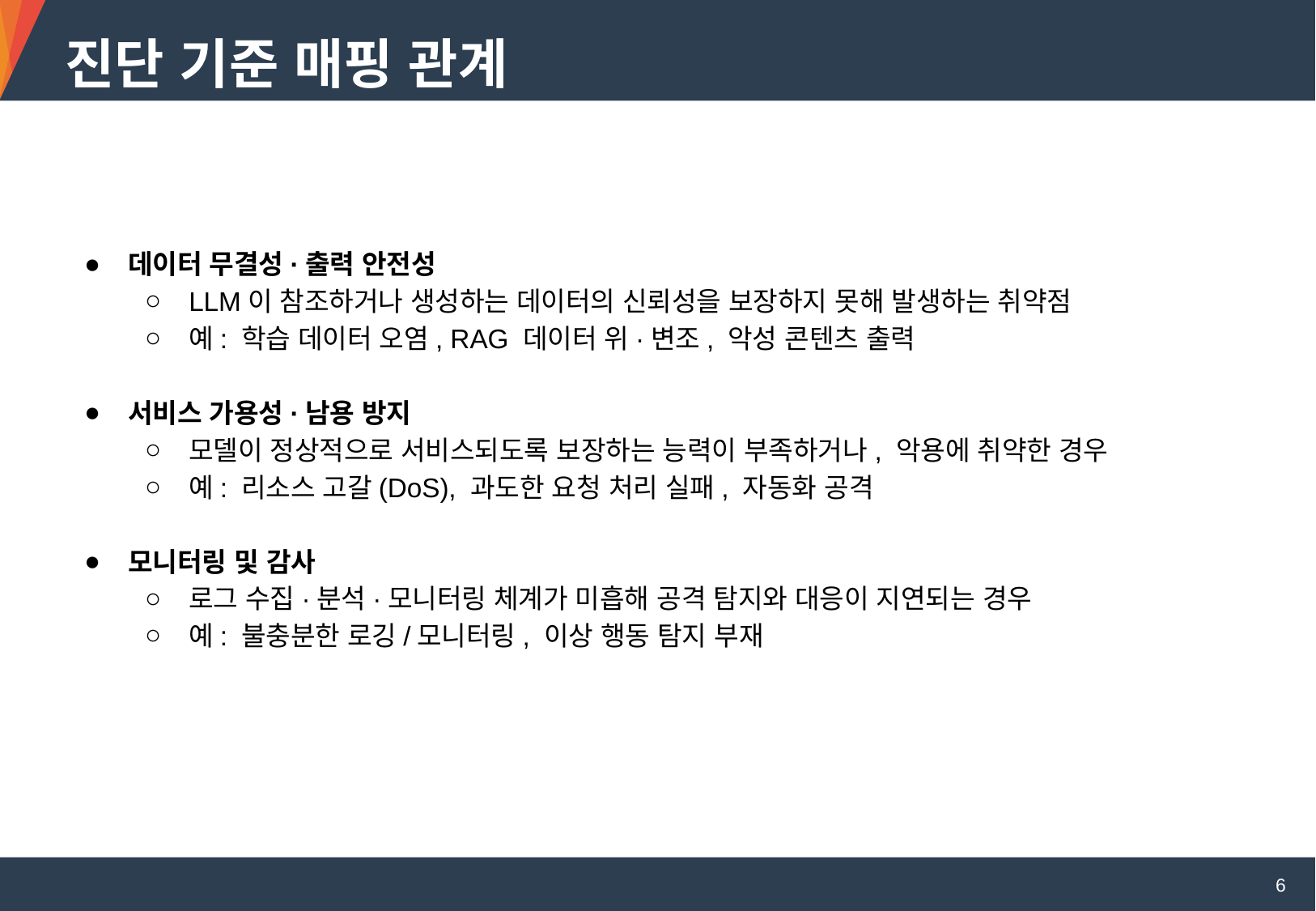

진단 기준 매핑 관계

데이터 무결성·출력 안전성
LLM이 참조하거나 생성하는 데이터의 신뢰성을 보장하지 못해 발생하는 취약점
예: 학습 데이터 오염, RAG 데이터 위·변조, 악성 콘텐츠 출력
서비스 가용성·남용 방지
모델이 정상적으로 서비스되도록 보장하는 능력이 부족하거나, 악용에 취약한 경우
예: 리소스 고갈(DoS), 과도한 요청 처리 실패, 자동화 공격
모니터링 및 감사
로그 수집·분석·모니터링 체계가 미흡해 공격 탐지와 대응이 지연되는 경우
예: 불충분한 로깅/모니터링, 이상 행동 탐지 부재
6